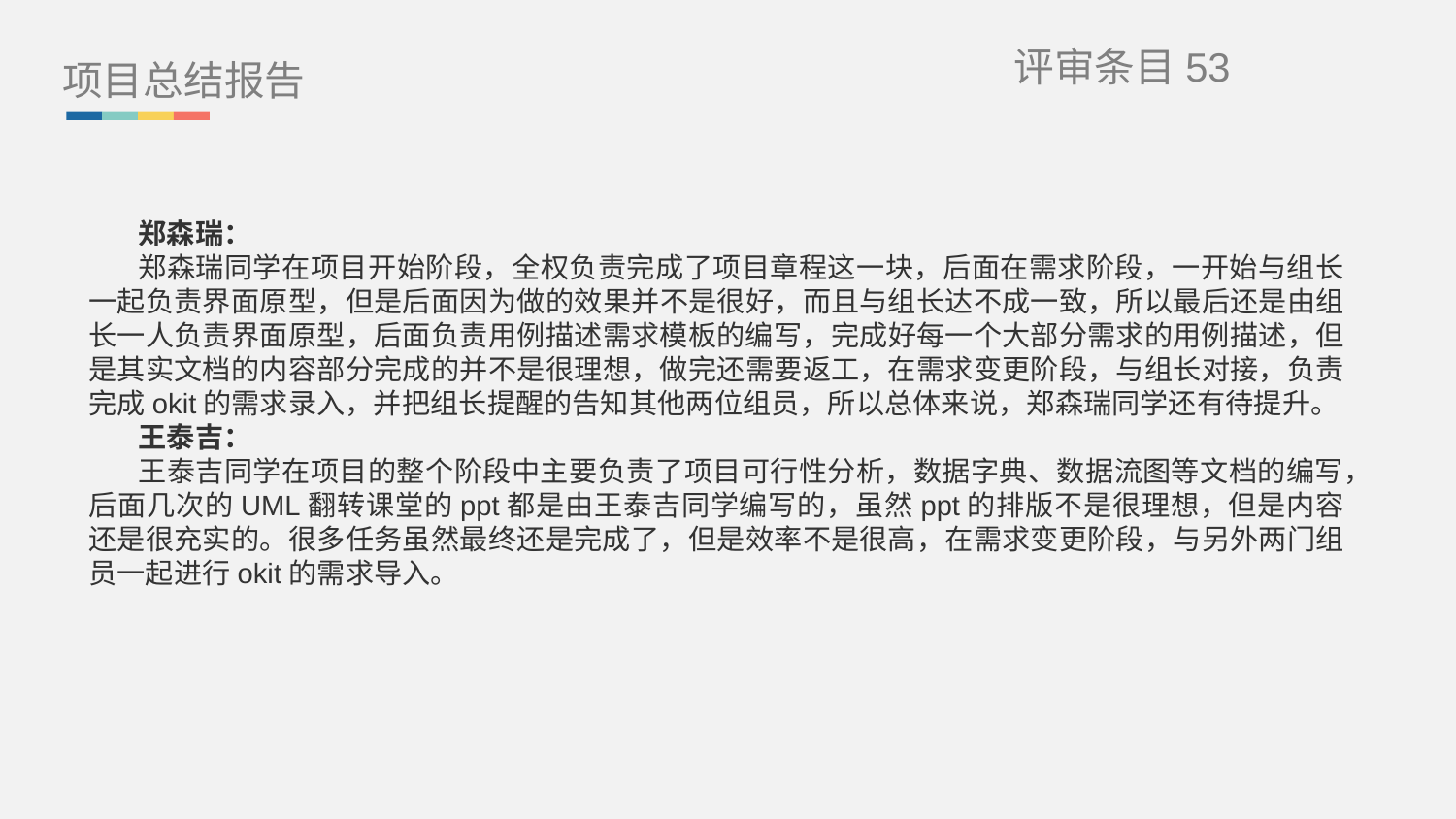

项目总结报告
评审条目53

郑森瑞：
郑森瑞同学在项目开始阶段，全权负责完成了项目章程这一块，后面在需求阶段，一开始与组长一起负责界面原型，但是后面因为做的效果并不是很好，而且与组长达不成一致，所以最后还是由组长一人负责界面原型，后面负责用例描述需求模板的编写，完成好每一个大部分需求的用例描述，但是其实文档的内容部分完成的并不是很理想，做完还需要返工，在需求变更阶段，与组长对接，负责完成okit的需求录入，并把组长提醒的告知其他两位组员，所以总体来说，郑森瑞同学还有待提升。
王泰吉：
王泰吉同学在项目的整个阶段中主要负责了项目可行性分析，数据字典、数据流图等文档的编写，后面几次的UML翻转课堂的ppt都是由王泰吉同学编写的，虽然ppt的排版不是很理想，但是内容还是很充实的。很多任务虽然最终还是完成了，但是效率不是很高，在需求变更阶段，与另外两门组员一起进行okit的需求导入。